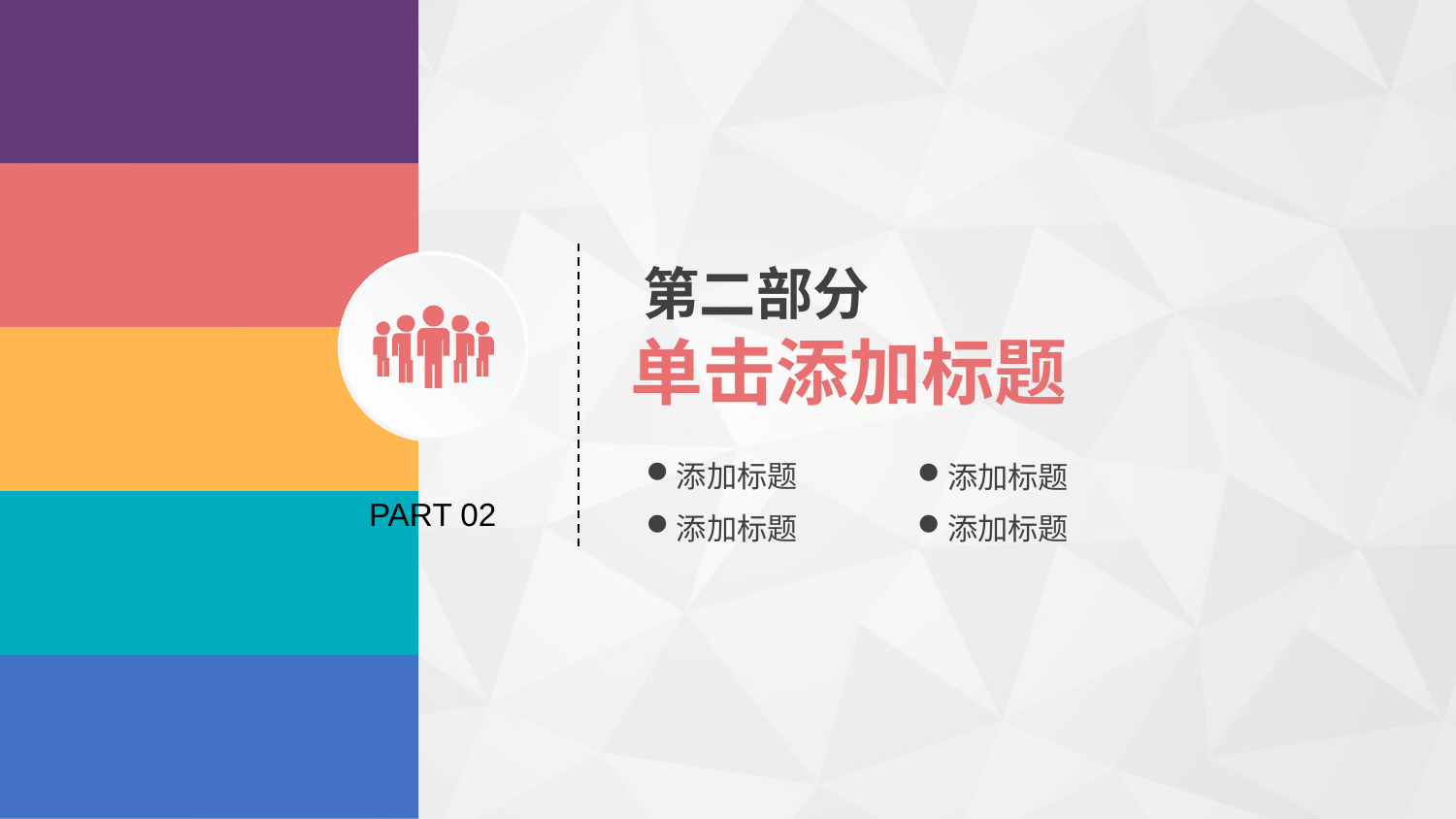

第二部分
单击添加标题

添加标题
添加标题
PART 02
添加标题
添加标题